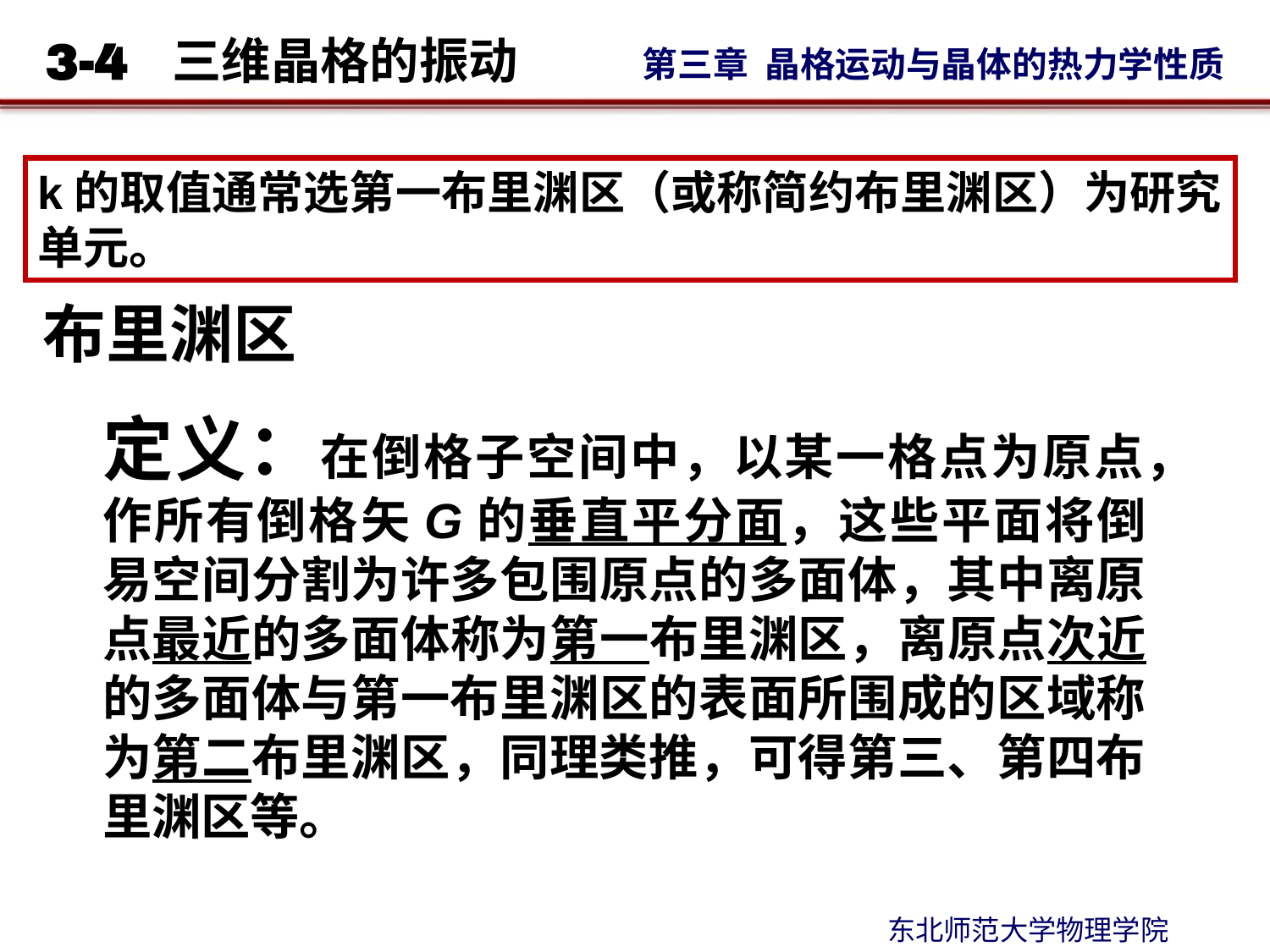

k的取值通常选第一布里渊区（或称简约布里渊区）为研究单元。
布里渊区
定义：在倒格子空间中，以某一格点为原点，作所有倒格矢G的垂直平分面，这些平面将倒易空间分割为许多包围原点的多面体，其中离原点最近的多面体称为第一布里渊区，离原点次近的多面体与第一布里渊区的表面所围成的区域称为第二布里渊区，同理类推，可得第三、第四布里渊区等。